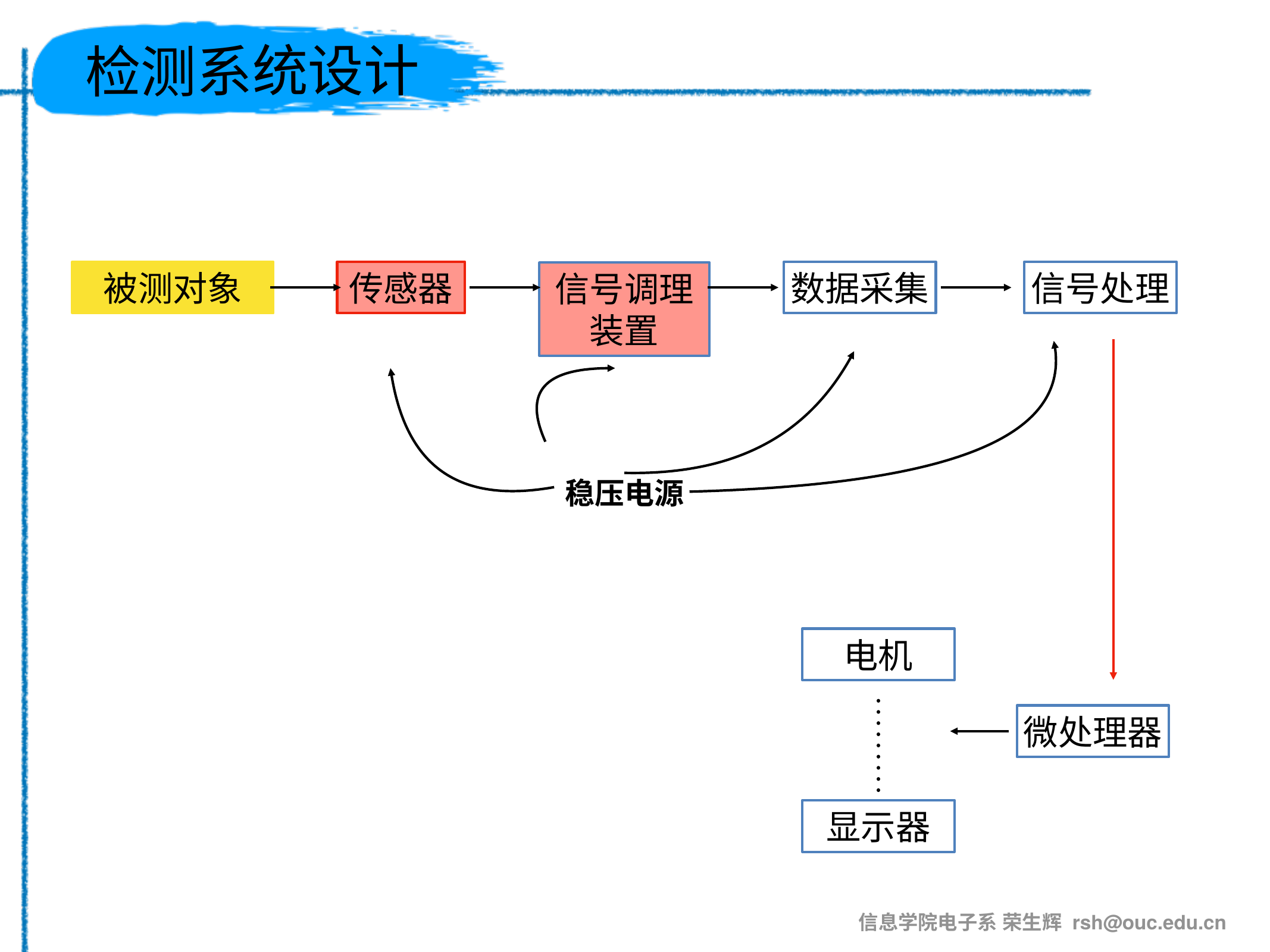

# 检测系统设计
信号调理装置
被测对象
传感器
数据采集
信号处理

稳压电源
电机

微处理器

显示器